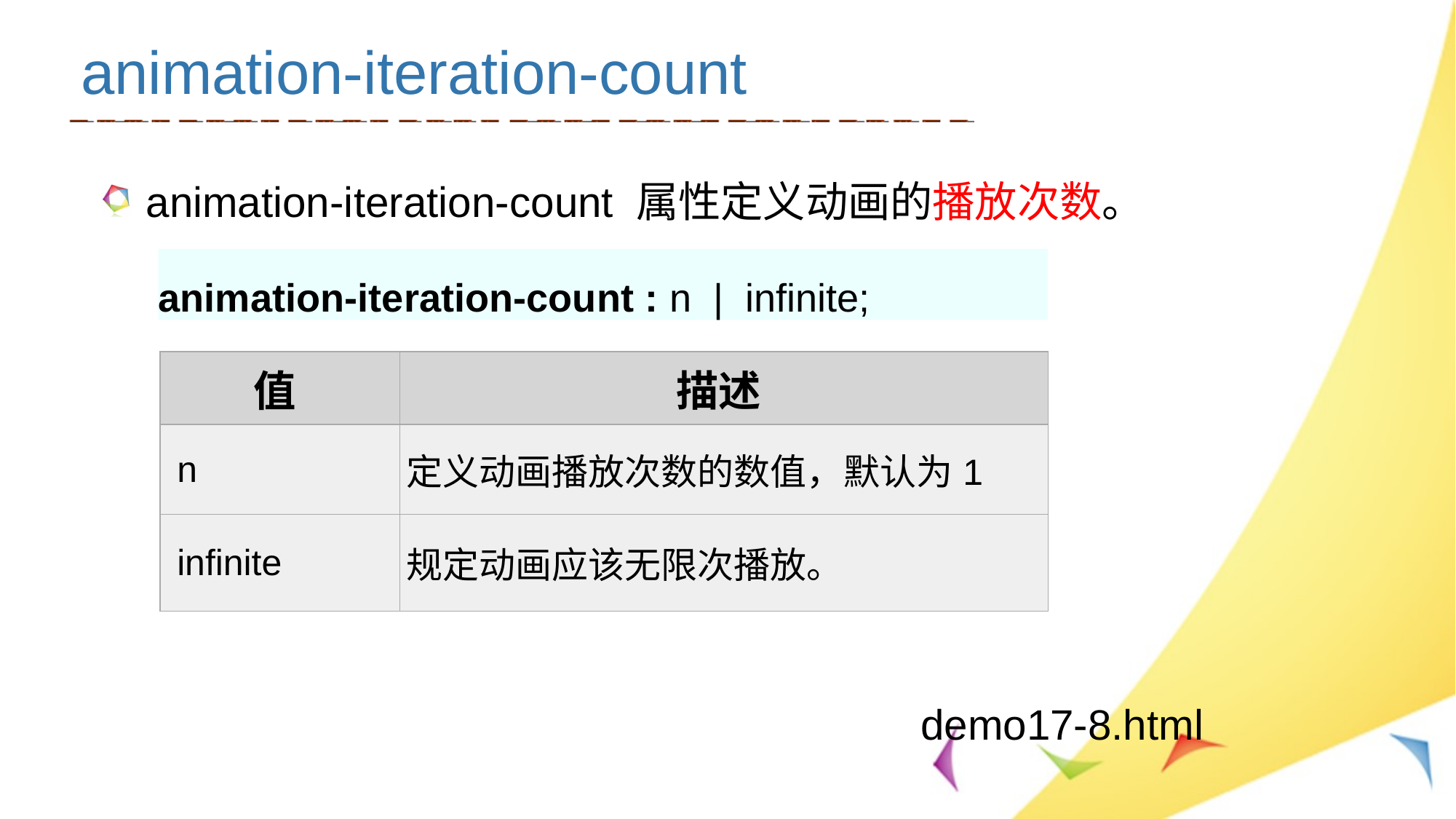

animation-iteration-count

animation-iteration-count 属性定义动画的播放次数。

animation-iteration-count : n  |  infinite;
| 值 | 描述 |
| --- | --- |
| n | 定义动画播放次数的数值，默认为1 |
| infinite | 规定动画应该无限次播放。 |
demo17-8.html